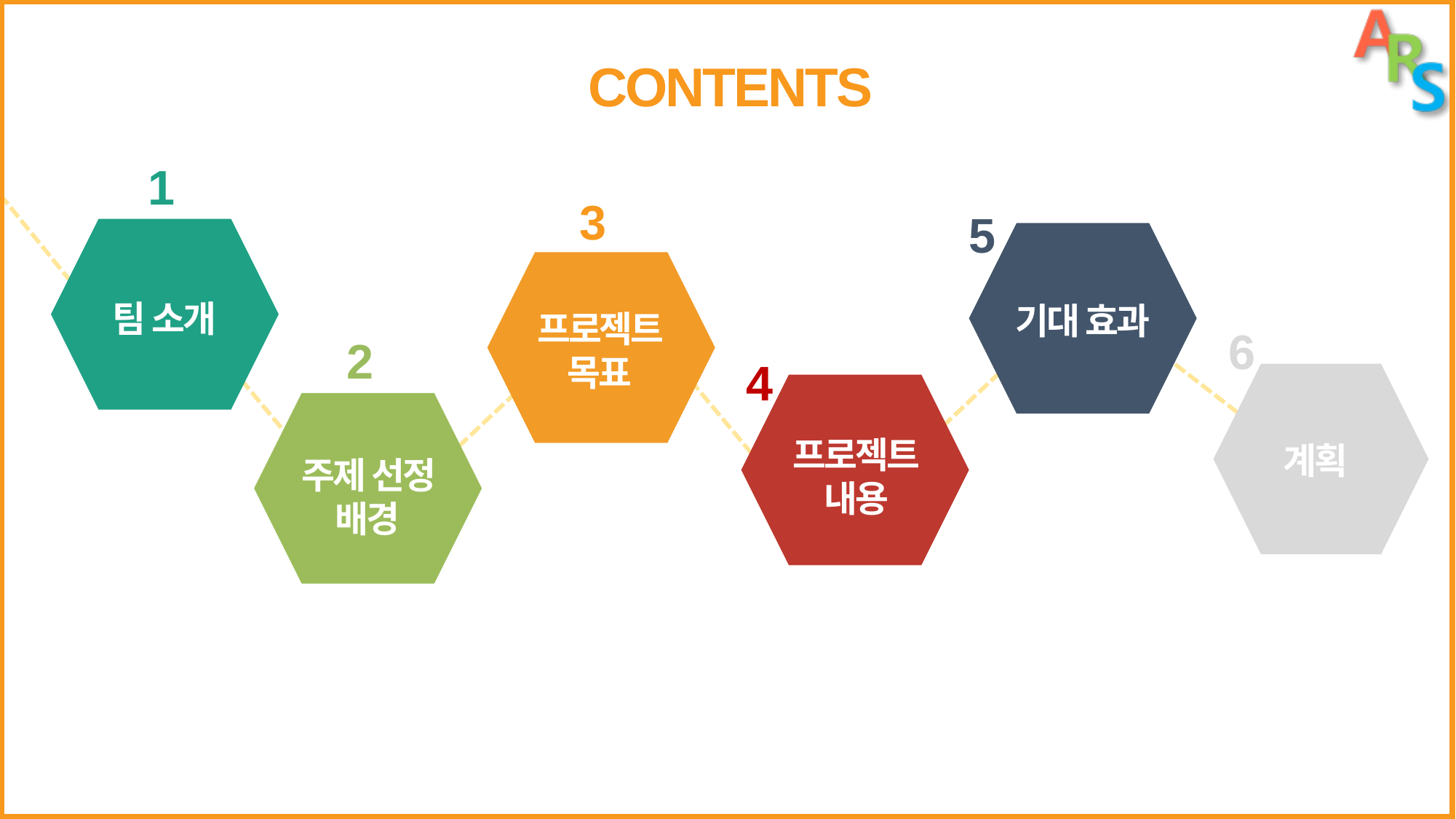

CONTENTS
1
3
5

팀 소개
기대 효과
프로젝트 목표
6
2
4

프로젝트
내용
계획
주제 선정 배경